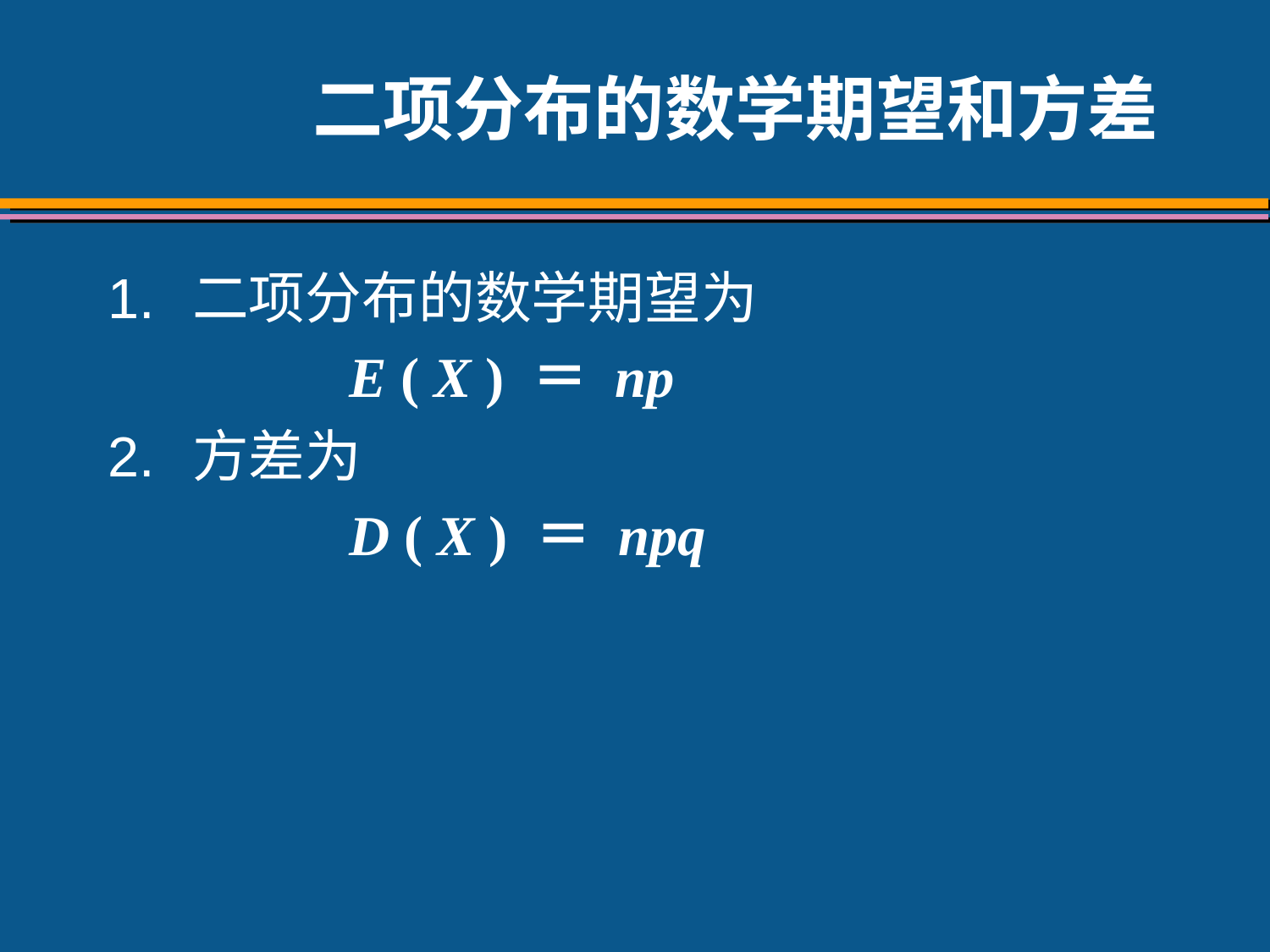

# 二项分布的数学期望和方差
二项分布的数学期望为
                 E ( X ) ＝ np
方差为
                 D ( X ) ＝ npq